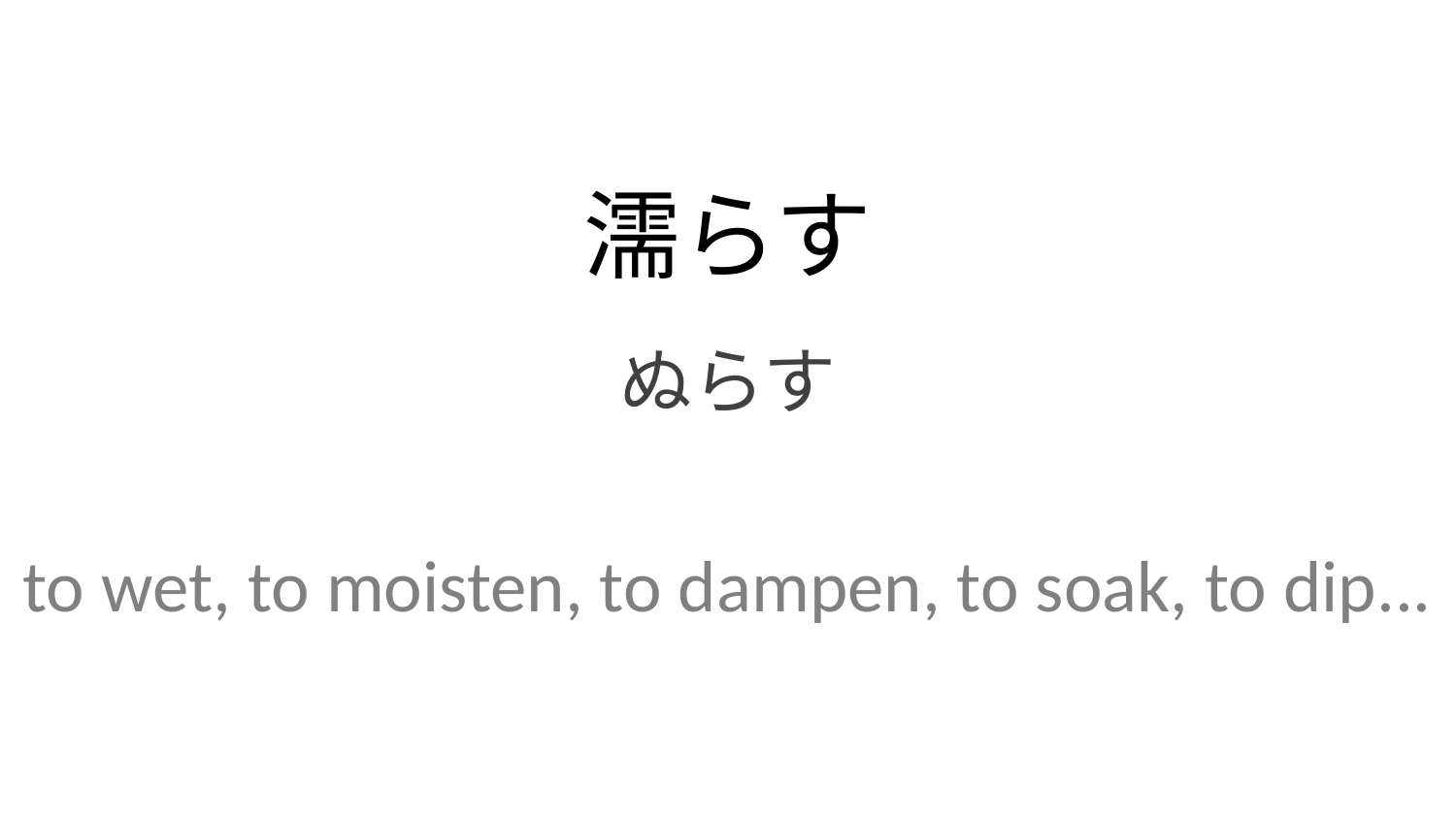

濡らす

ぬらす
to wet, to moisten, to dampen, to soak, to dip...